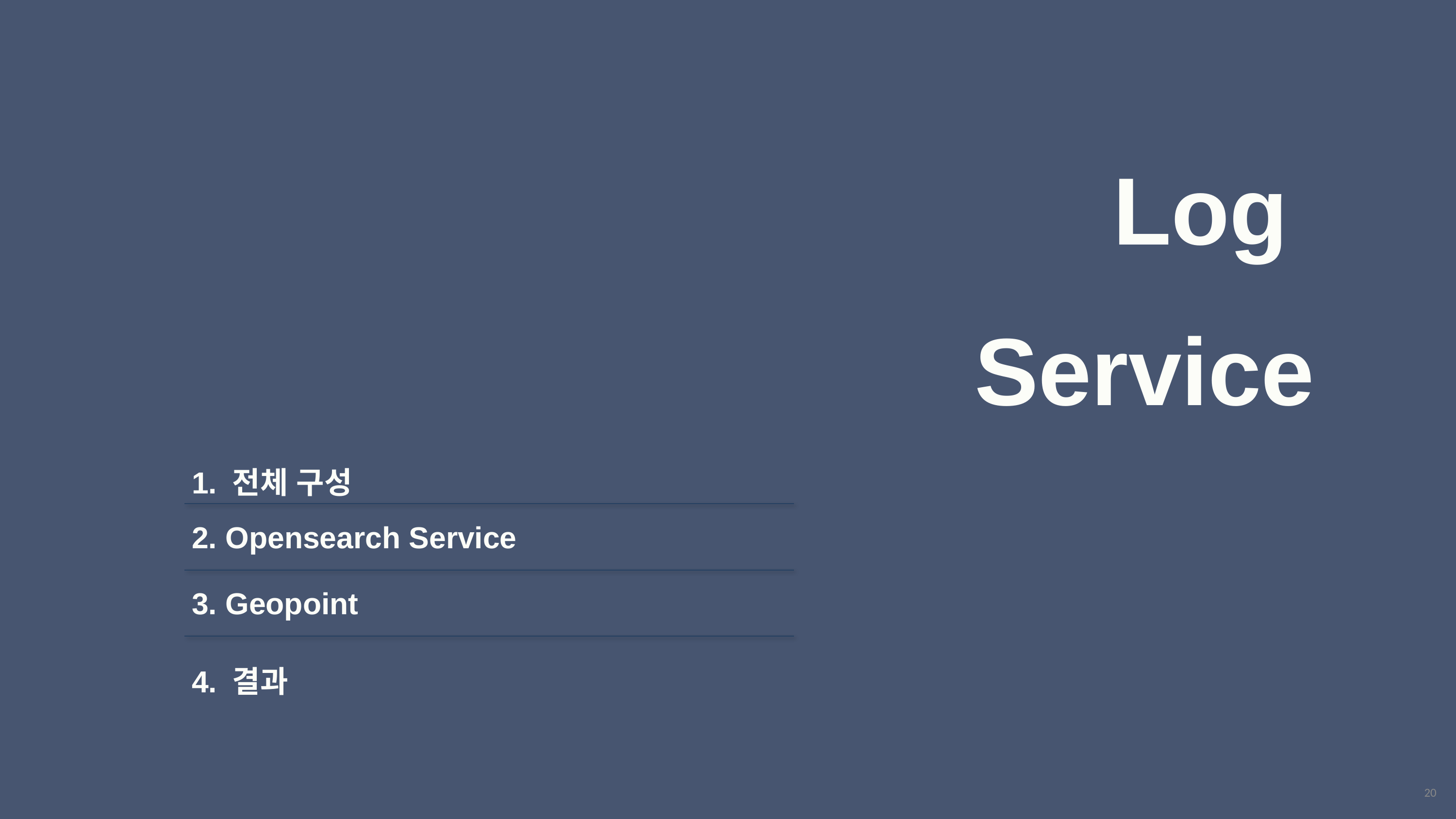

Log
Service
| 1. 전체 구성 |
| --- |
| 2. Opensearch Service |
| 3. Geopoint |
| 4. 결과 |
20